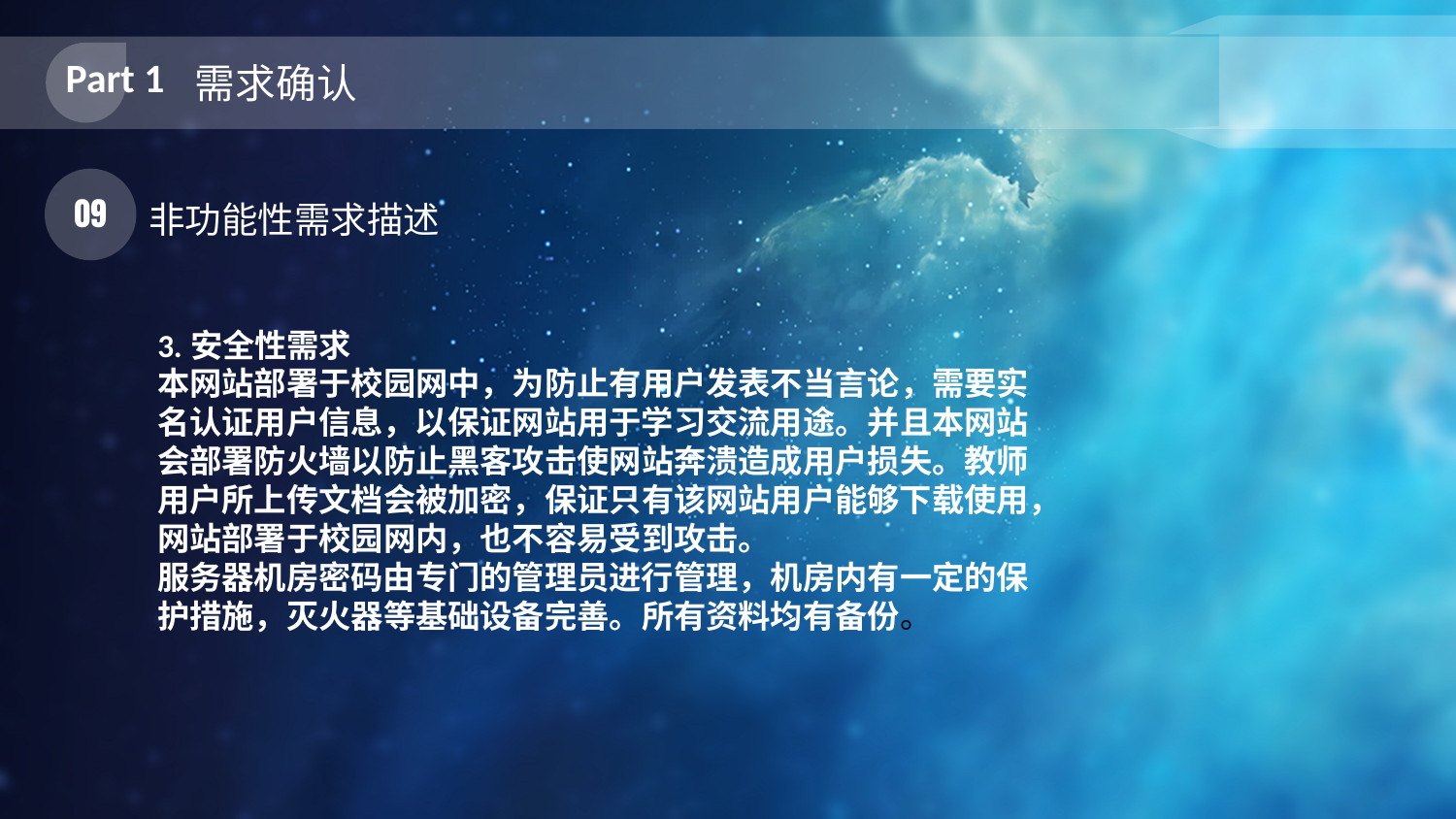

Part 1
需求确认
09
非功能性需求描述
3.安全性需求
本网站部署于校园网中，为防止有用户发表不当言论，需要实名认证用户信息，以保证网站用于学习交流用途。并且本网站会部署防火墙以防止黑客攻击使网站奔溃造成用户损失。教师用户所上传文档会被加密，保证只有该网站用户能够下载使用，网站部署于校园网内，也不容易受到攻击。
服务器机房密码由专门的管理员进行管理，机房内有一定的保护措施，灭火器等基础设备完善。所有资料均有备份。